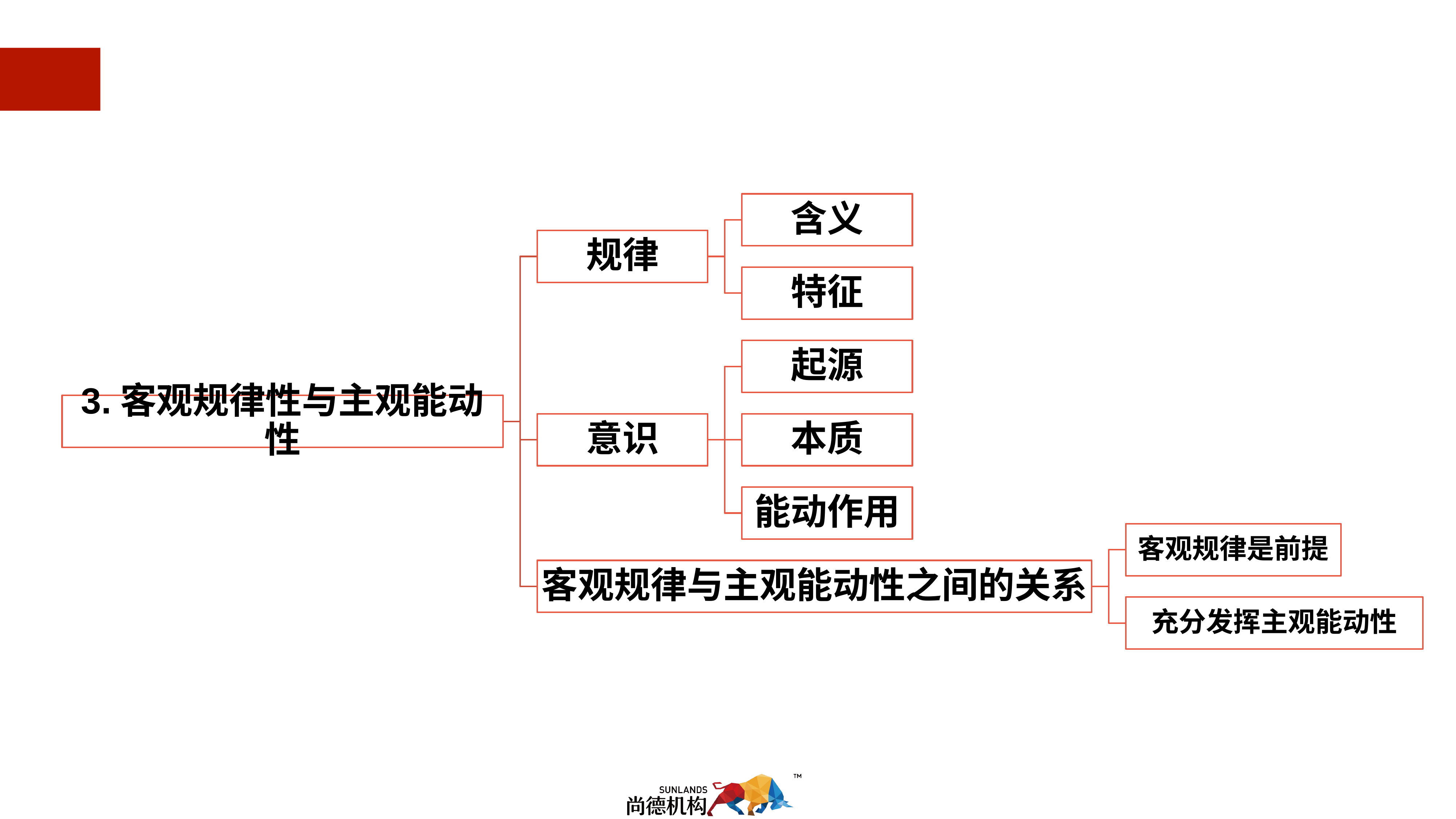

3.客观规律性与主观能动性
规律
含义
特征
意识
起源
本质
能动作用
客观规律与主观能动性之间的关系
客观规律是前提
充分发挥主观能动性